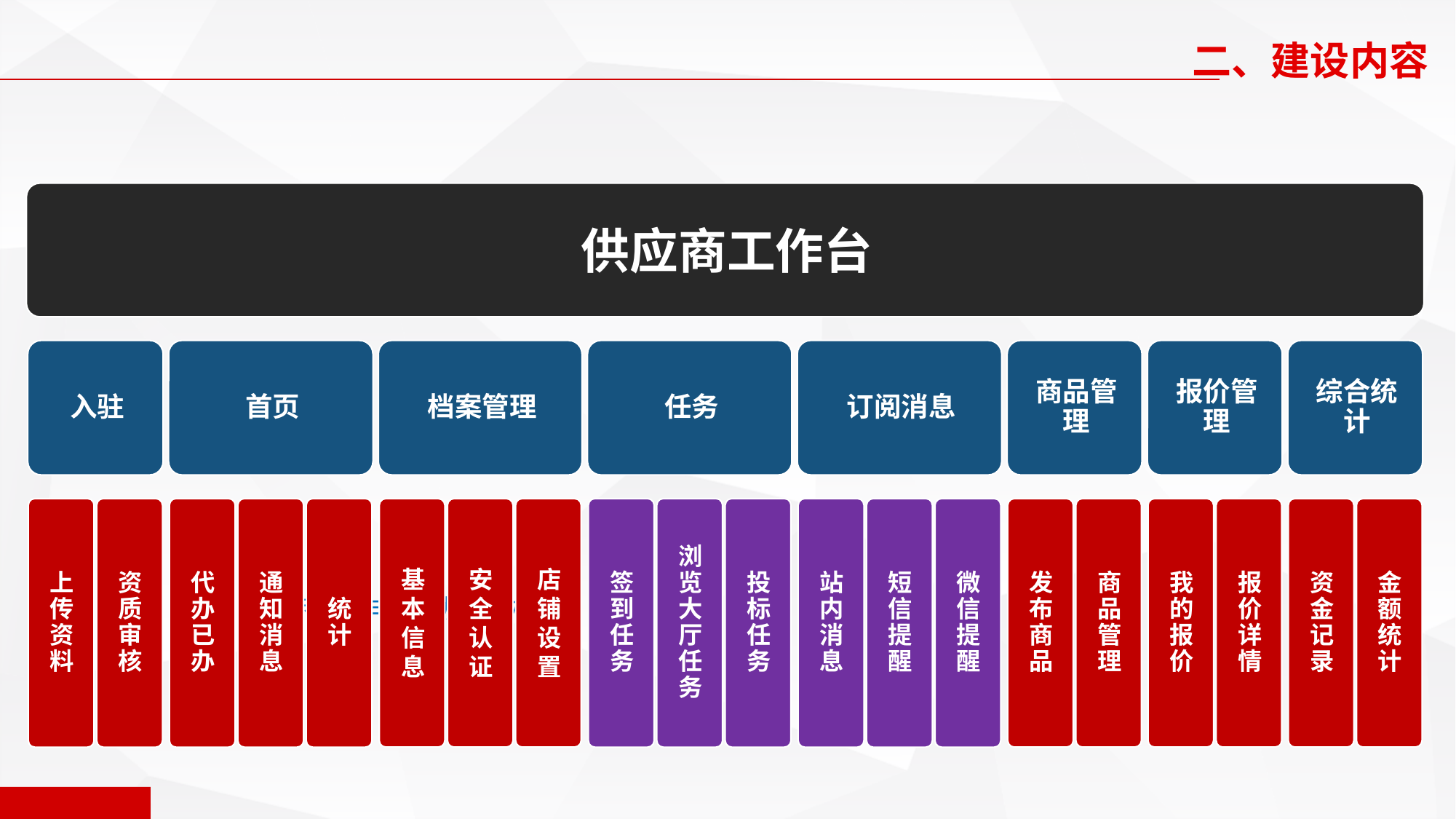

二、建设内容
供应商工作台
入驻
上传资料
资质审核
首页
代办已办
通知消息
统计
档案管理
基本信息
安全认证
店铺设置
任务
签到任务
浏览大厅任务
投标任务
订阅消息
站内消息
短信提醒
微信提醒
商品管理
发布商品
商品管理
报价管理
我的报价
报价详情
综合统计
资金记录
金额统计
功能架构图
供应商工作台-功能架构